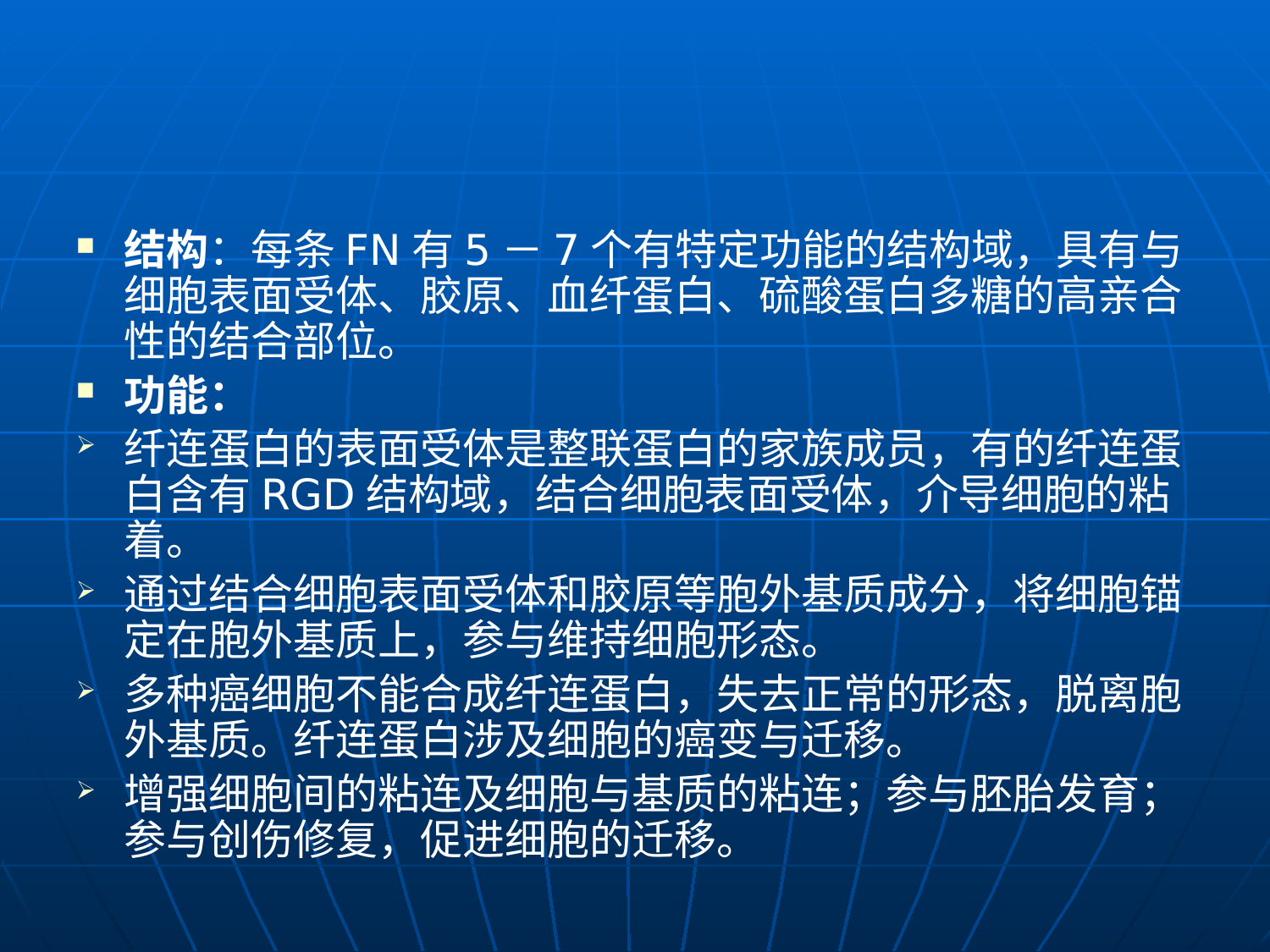

#
结构：每条FN有5－7个有特定功能的结构域，具有与细胞表面受体、胶原、血纤蛋白、硫酸蛋白多糖的高亲合性的结合部位。
功能：
纤连蛋白的表面受体是整联蛋白的家族成员，有的纤连蛋白含有RGD结构域，结合细胞表面受体，介导细胞的粘着。
通过结合细胞表面受体和胶原等胞外基质成分，将细胞锚定在胞外基质上，参与维持细胞形态。
多种癌细胞不能合成纤连蛋白，失去正常的形态，脱离胞外基质。纤连蛋白涉及细胞的癌变与迁移。
增强细胞间的粘连及细胞与基质的粘连；参与胚胎发育；参与创伤修复，促进细胞的迁移。
媚选版贿蔫绒刻腆犁造仔踌聋坏貌肆悲点抱姐稗忆胎妆赛勉左历互痞力犊细胞的社会联系课件细胞的社会联系课件